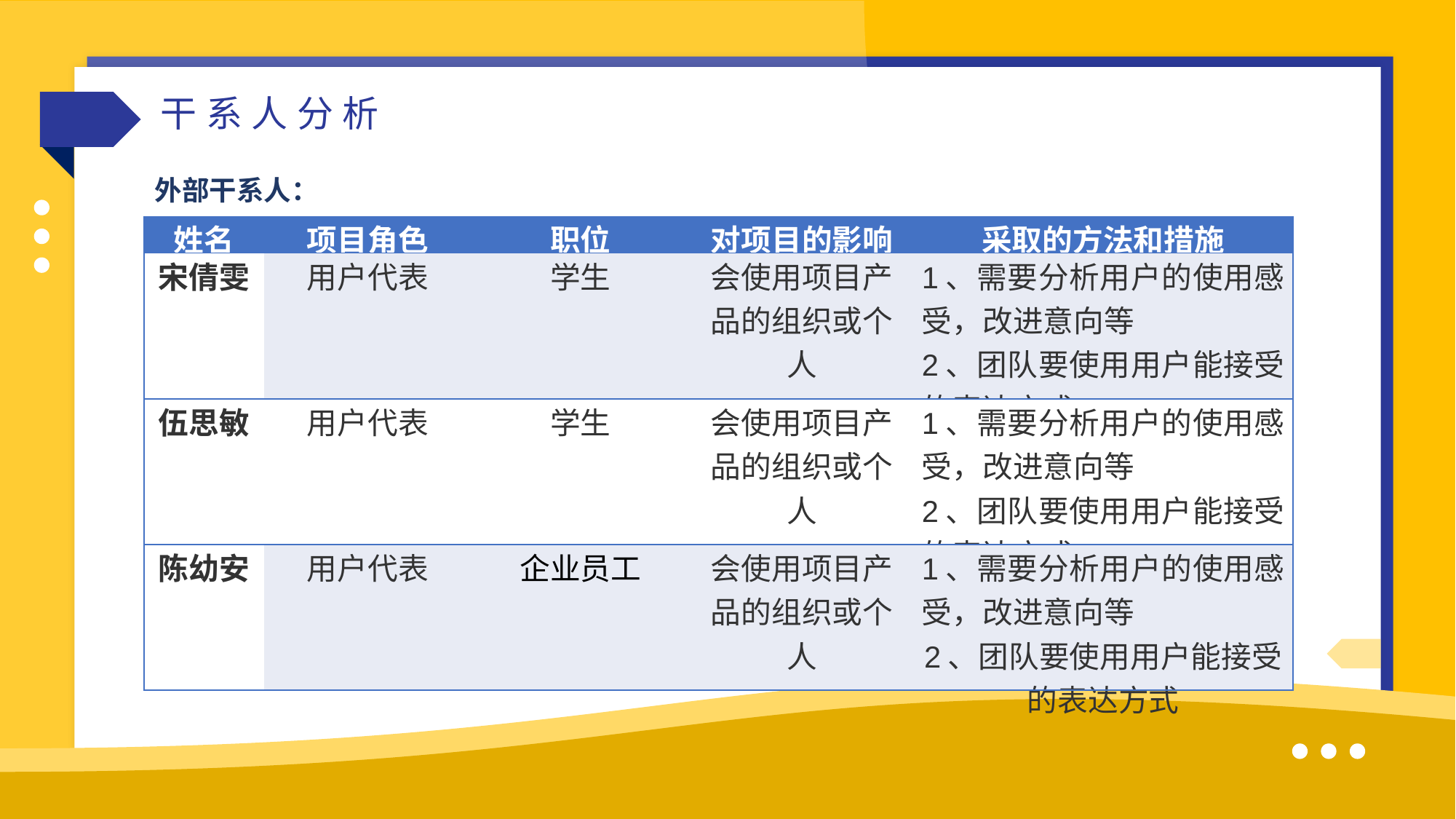

干系人分析
外部干系人：
| 姓名 | 项目角色 | 职位 | 对项目的影响 | 采取的方法和措施 |
| --- | --- | --- | --- | --- |
| 宋倩雯 | 用户代表 | 学生 | 会使用项目产品的组织或个人 | 1、需要分析用户的使用感受，改进意向等 2、团队要使用用户能接受的表达方式 |
| 伍思敏 | 用户代表 | 学生 | 会使用项目产品的组织或个人 | 1、需要分析用户的使用感受，改进意向等 2、团队要使用用户能接受的表达方式 |
| 陈幼安 | 用户代表 | 企业员工 | 会使用项目产品的组织或个人 | 1、需要分析用户的使用感受，改进意向等 2、团队要使用用户能接受的表达方式 |